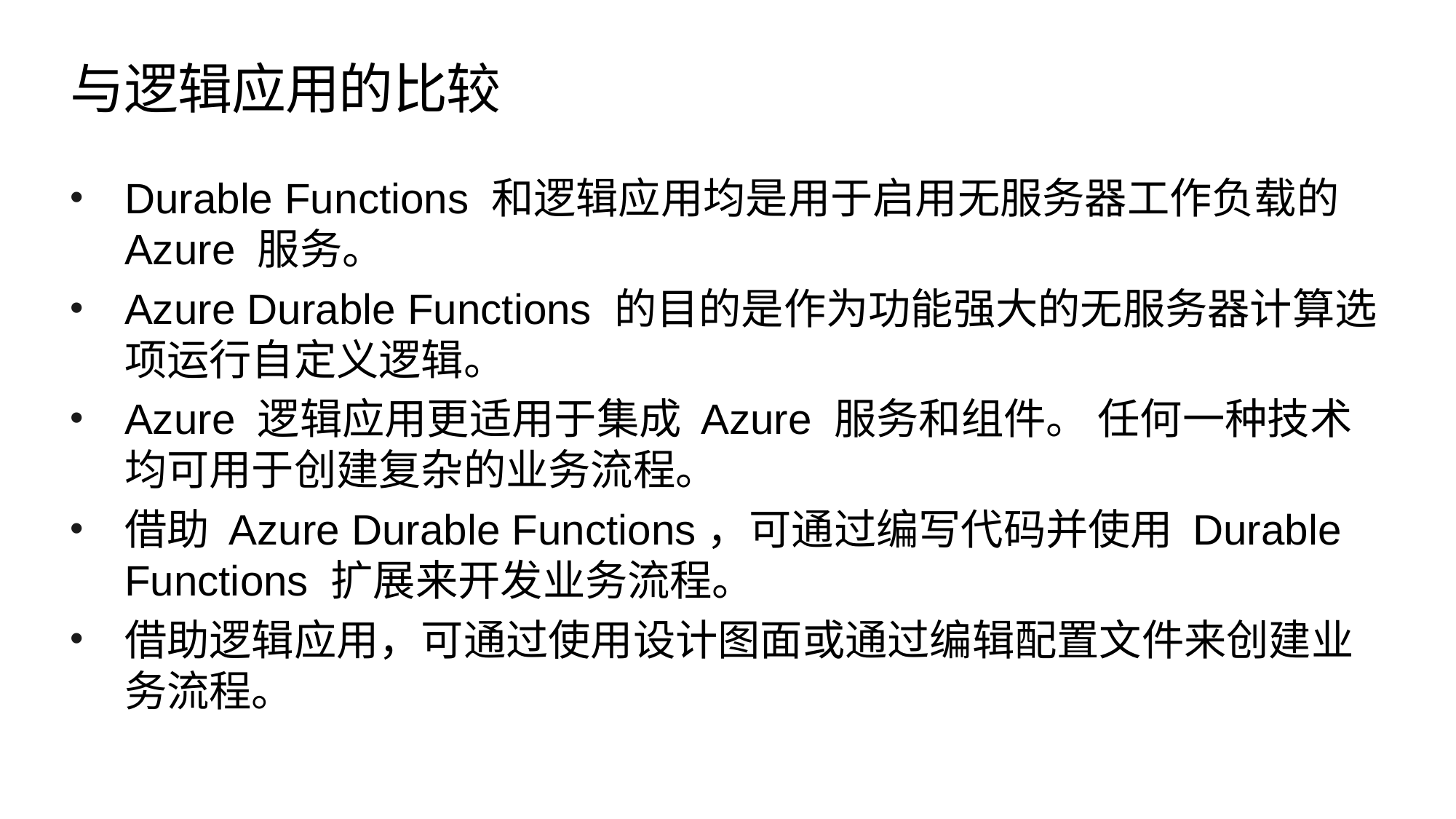

# 与逻辑应用的比较
Durable Functions 和逻辑应用均是用于启用无服务器工作负载的 Azure 服务。
Azure Durable Functions 的目的是作为功能强大的无服务器计算选项运行自定义逻辑。
Azure 逻辑应用更适用于集成 Azure 服务和组件。 任何一种技术均可用于创建复杂的业务流程。
借助 Azure Durable Functions，可通过编写代码并使用 Durable Functions 扩展来开发业务流程。
借助逻辑应用，可通过使用设计图面或通过编辑配置文件来创建业务流程。